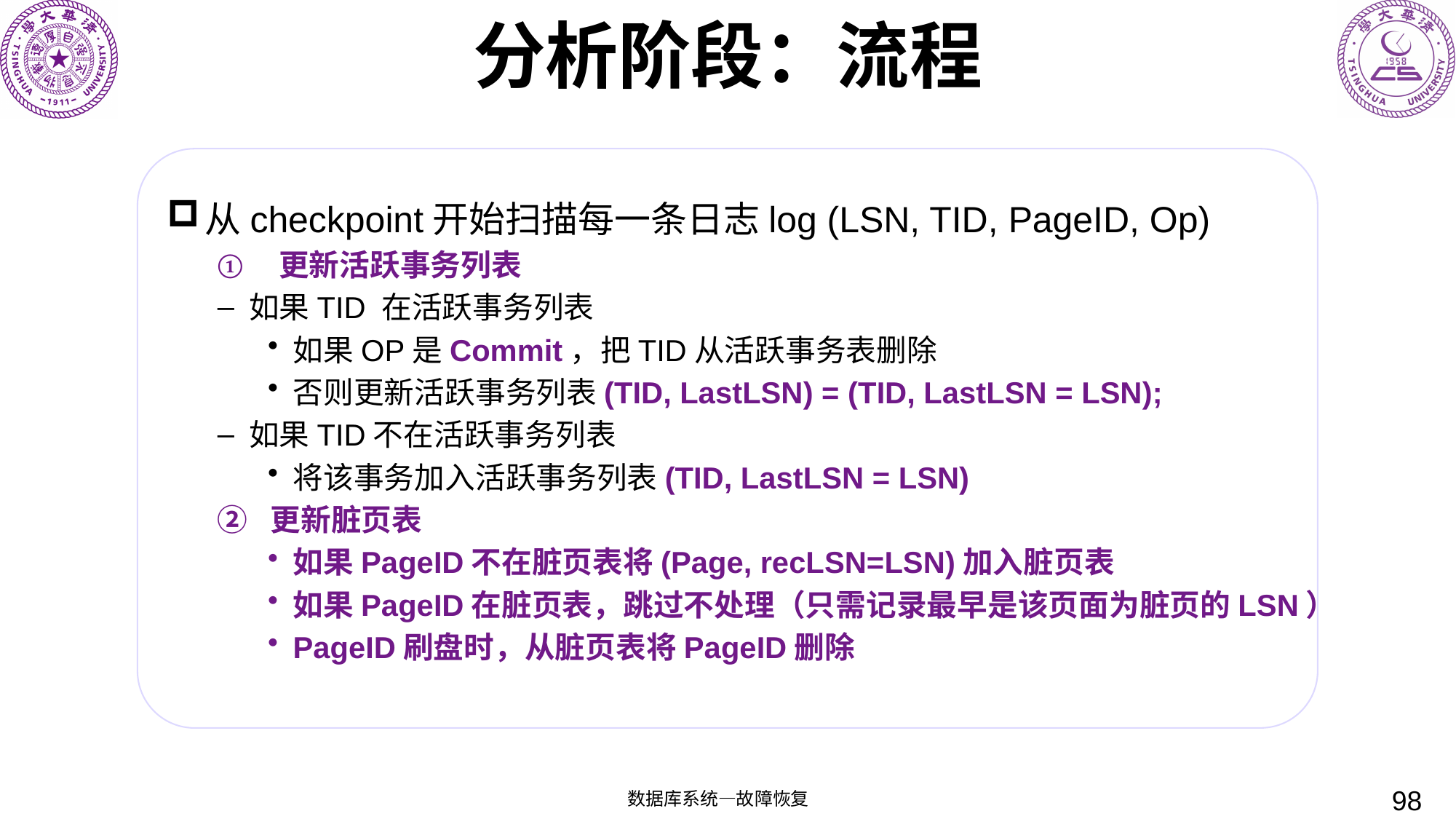

# 分析阶段：流程

从checkpoint开始扫描每一条日志log (LSN, TID, PageID, Op)
更新活跃事务列表
如果TID 在活跃事务列表
如果OP是Commit，把TID从活跃事务表删除
否则更新活跃事务列表(TID, LastLSN) = (TID, LastLSN = LSN);
如果TID不在活跃事务列表
将该事务加入活跃事务列表(TID, LastLSN = LSN)
② 更新脏页表
如果PageID不在脏页表将(Page, recLSN=LSN)加入脏页表
如果PageID在脏页表，跳过不处理（只需记录最早是该页面为脏页的LSN）
PageID刷盘时，从脏页表将PageID删除

98
数据库系统—故障恢复